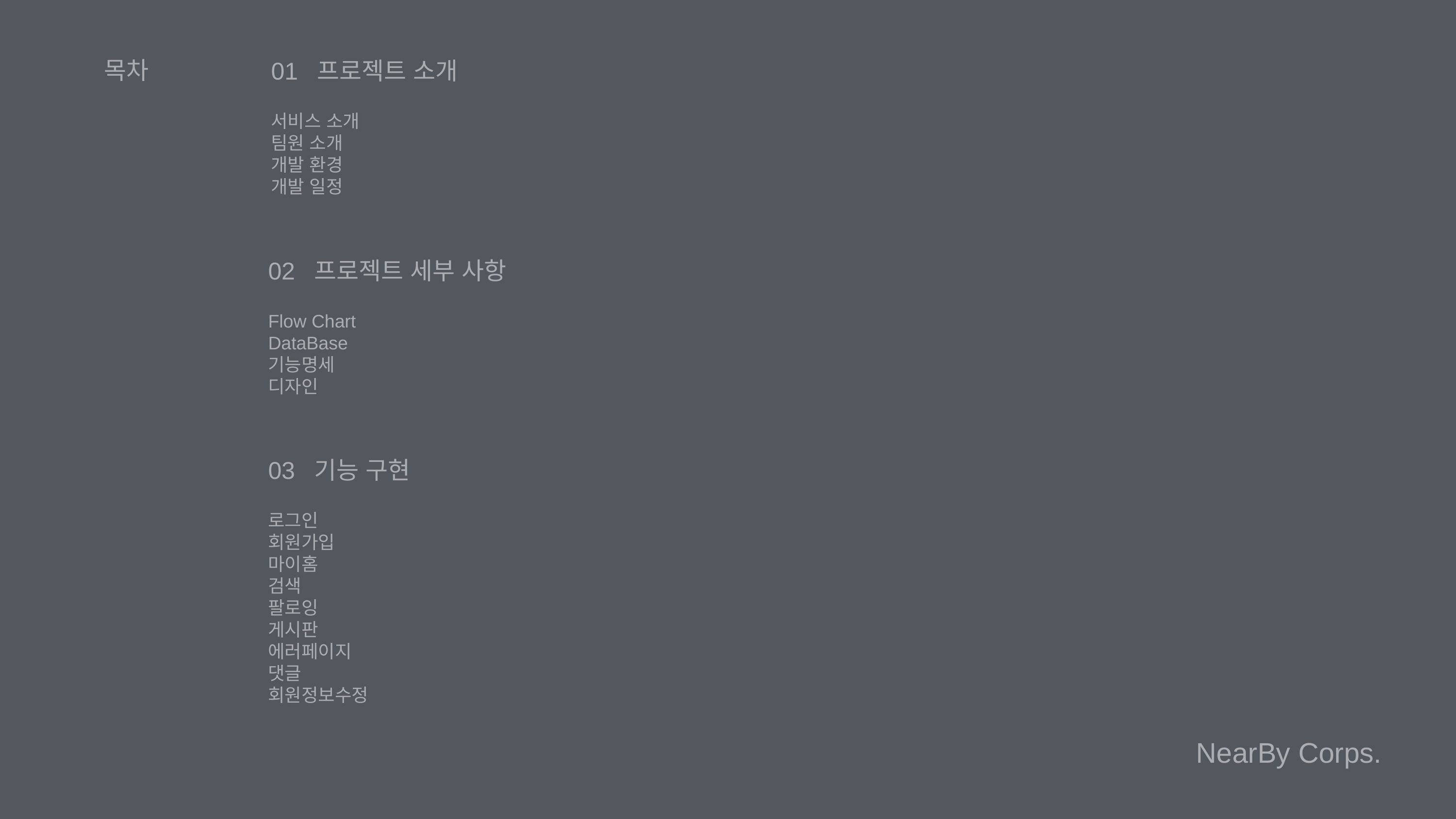

목차
01  프로젝트 소개
서비스 소개
팀원 소개
개발 환경
개발 일정
02  프로젝트 세부 사항
Flow Chart
DataBase
기능명세
디자인
03  기능 구현
로그인
회원가입
마이홈
검색
팔로잉
게시판
에러페이지
댓글
회원정보수정
NearBy Corps.